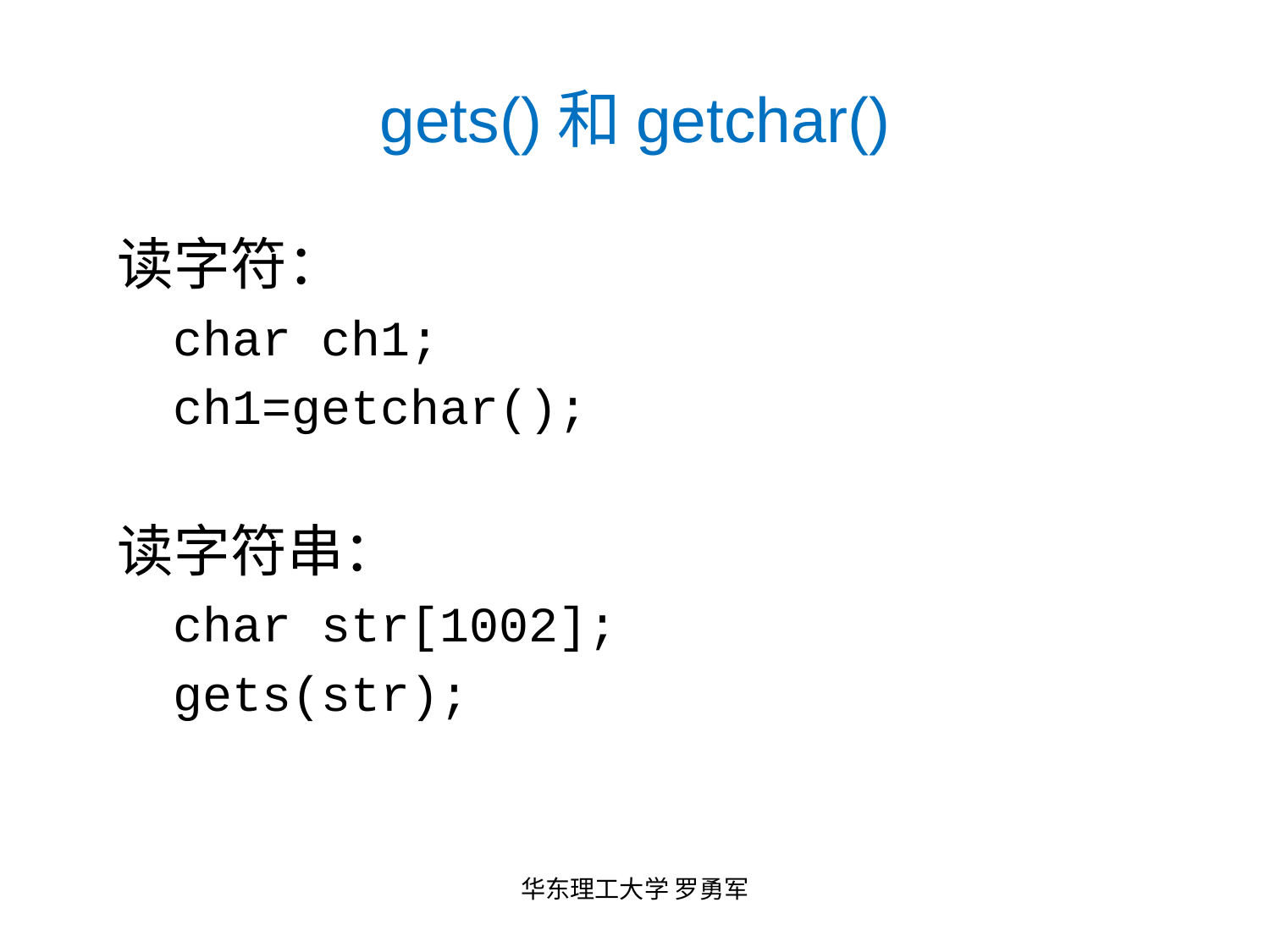

# gets()和getchar()
读字符：
char ch1;
ch1=getchar();

读字符串：
char str[1002];
gets(str);

华东理工大学 罗勇军